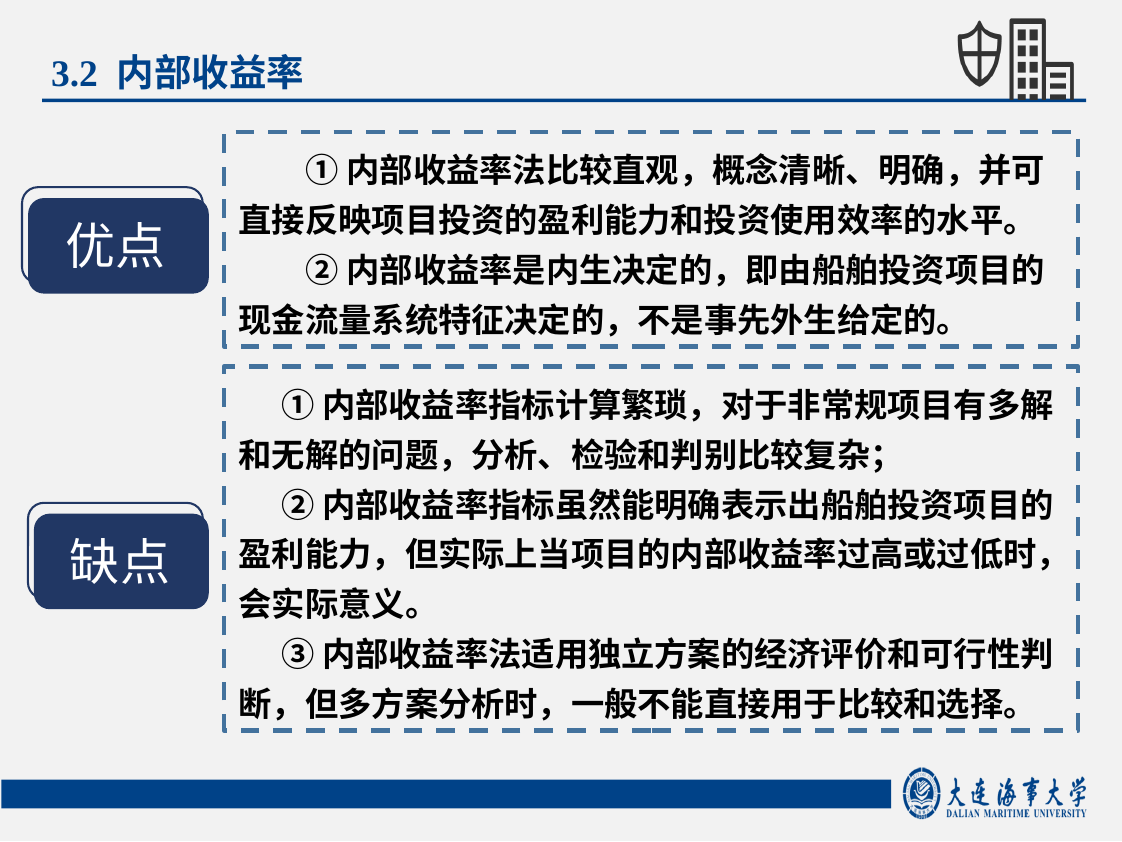

3.2 内部收益率
①内部收益率法比较直观，概念清晰、明确，并可直接反映项目投资的盈利能力和投资使用效率的水平。
②内部收益率是内生决定的，即由船舶投资项目的现金流量系统特征决定的，不是事先外生给定的。

优点
①内部收益率指标计算繁琐，对于非常规项目有多解和无解的问题，分析、检验和判别比较复杂；
②内部收益率指标虽然能明确表示出船舶投资项目的盈利能力，但实际上当项目的内部收益率过高或过低时，会实际意义。
③内部收益率法适用独立方案的经济评价和可行性判断，但多方案分析时，一般不能直接用于比较和选择。

缺点